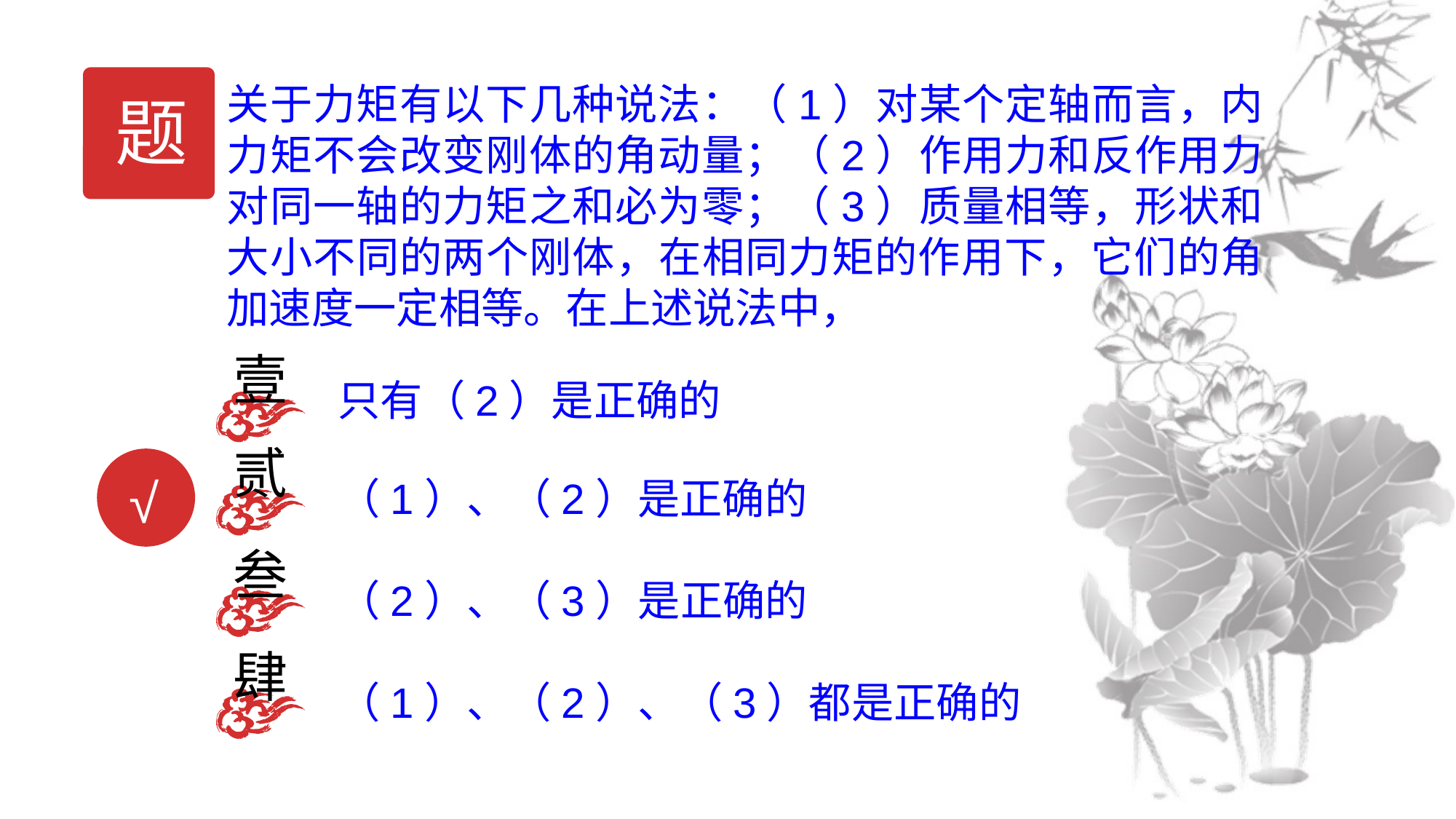

题
关于力矩有以下几种说法：（1）对某个定轴而言，内力矩不会改变刚体的角动量；（2）作用力和反作用力对同一轴的力矩之和必为零；（3）质量相等，形状和大小不同的两个刚体，在相同力矩的作用下，它们的角加速度一定相等。在上述说法中，
壹

只有（2）是正确的
贰

（1）、（2）是正确的

√
叁

（2）、（3）是正确的
肆

（1）、（2）、（3）都是正确的